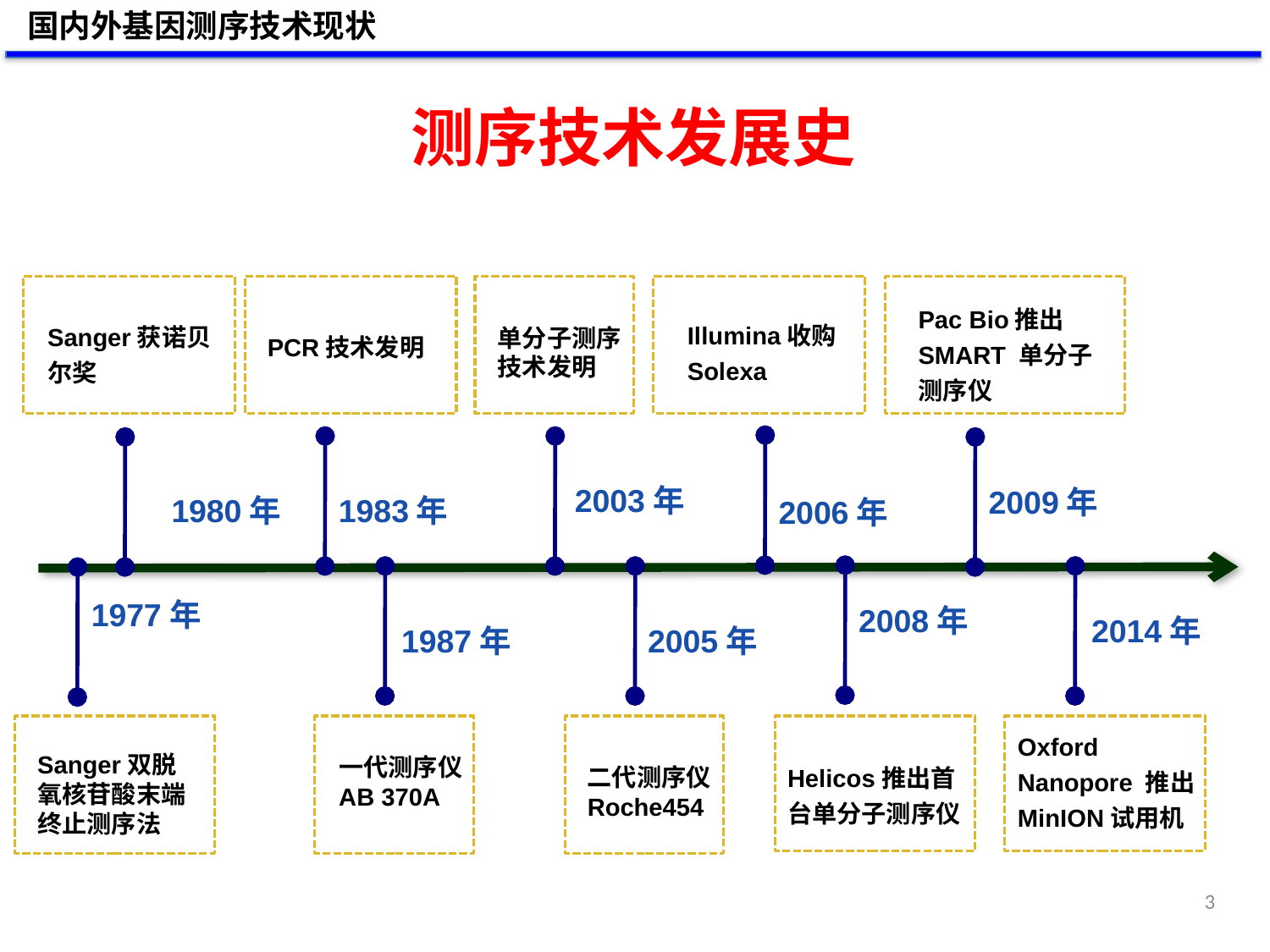

国内外基因测序技术现状

测序技术发展史

Pac Bio推出SMART 单分子测序仪
Illumina收购Solexa
Sanger获诺贝尔奖
PCR技术发明
单分子测序技术发明
2003年
2009年
1980年
1983年
2006年
1977年
2008年
2014年
1987年
2005年
Oxford Nanopore 推出MinION试用机

Sanger双脱氧核苷酸末端终止测序法
Helicos推出首台单分子测序仪
一代测序仪AB 370A
二代测序仪
Roche454
3